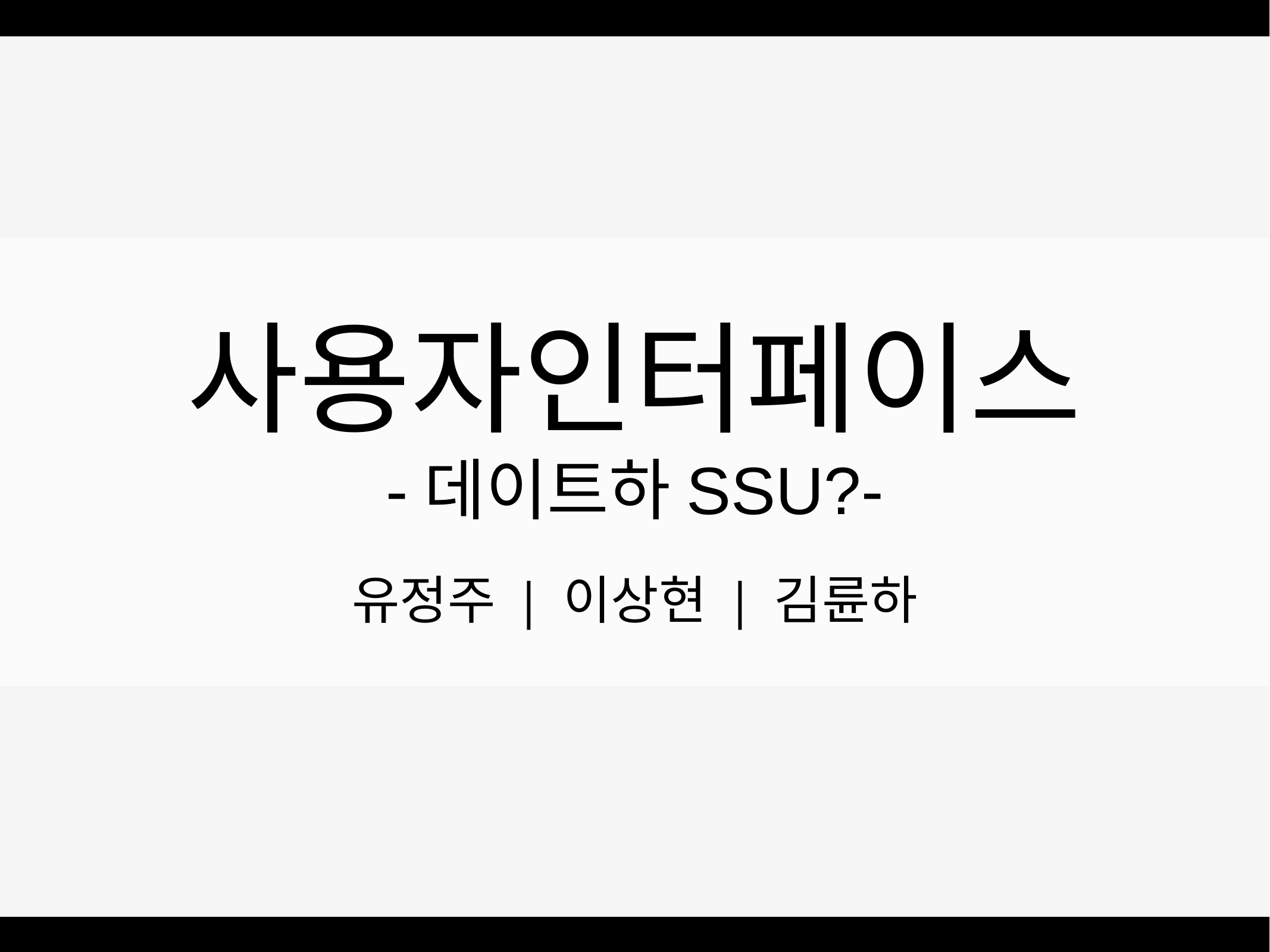

# 사용자인터페이스
-데이트하SSU?-

유정주 | 이상현 | 김륜하